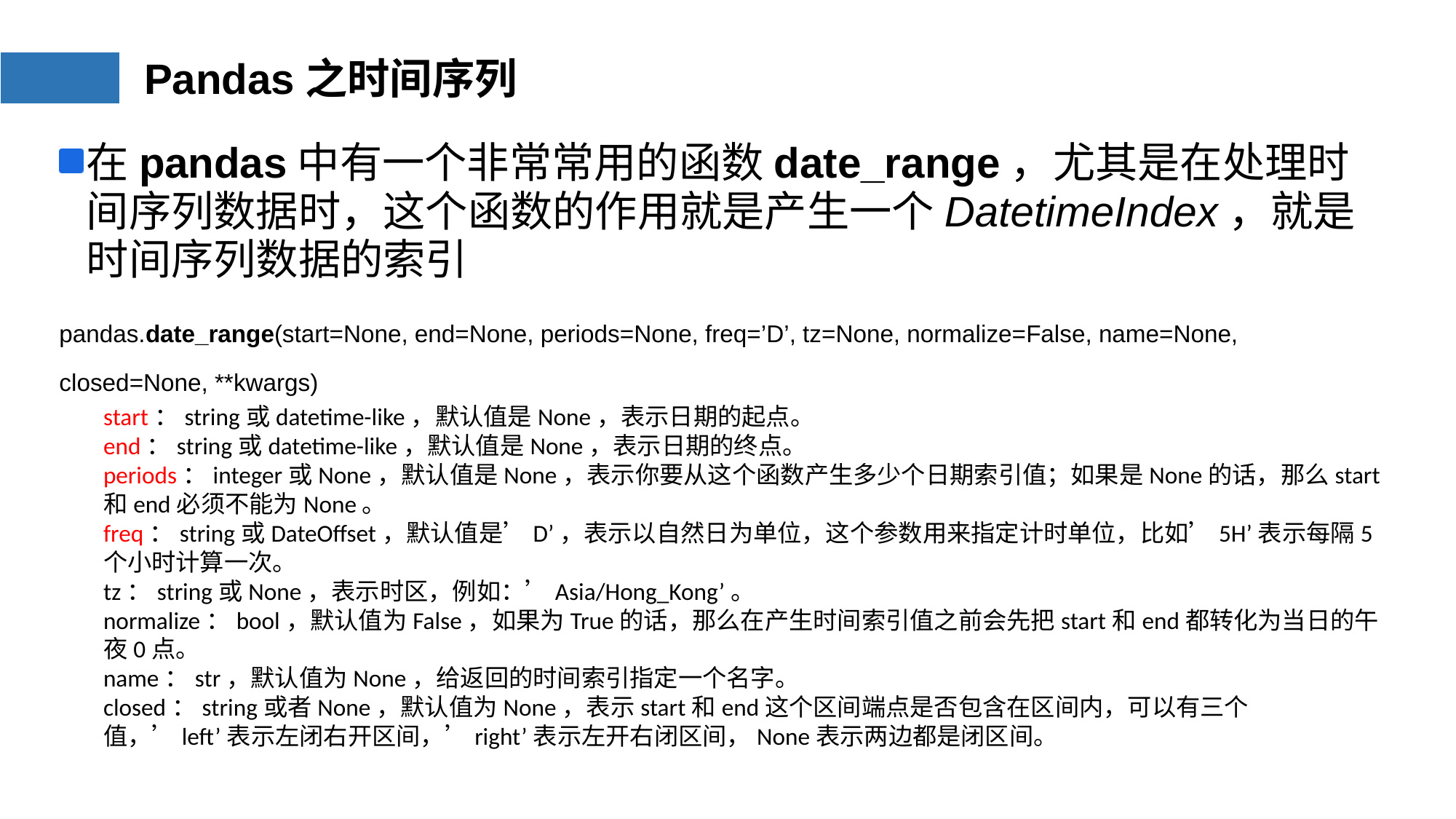

# Pandas之时间序列
在pandas中有一个非常常用的函数date_range，尤其是在处理时间序列数据时，这个函数的作用就是产生一个DatetimeIndex，就是时间序列数据的索引
pandas.date_range(start=None, end=None, periods=None, freq=’D’, tz=None, normalize=False, name=None, closed=None, **kwargs)

start：string或datetime-like，默认值是None，表示日期的起点。
end：string或datetime-like，默认值是None，表示日期的终点。
periods：integer或None，默认值是None，表示你要从这个函数产生多少个日期索引值；如果是None的话，那么start和end必须不能为None。
freq：string或DateOffset，默认值是’D’，表示以自然日为单位，这个参数用来指定计时单位，比如’5H’表示每隔5个小时计算一次。
tz：string或None，表示时区，例如：’Asia/Hong_Kong’。
normalize：bool，默认值为False，如果为True的话，那么在产生时间索引值之前会先把start和end都转化为当日的午夜0点。
name：str，默认值为None，给返回的时间索引指定一个名字。
closed：string或者None，默认值为None，表示start和end这个区间端点是否包含在区间内，可以有三个值，’left’表示左闭右开区间，’right’表示左开右闭区间，None表示两边都是闭区间。